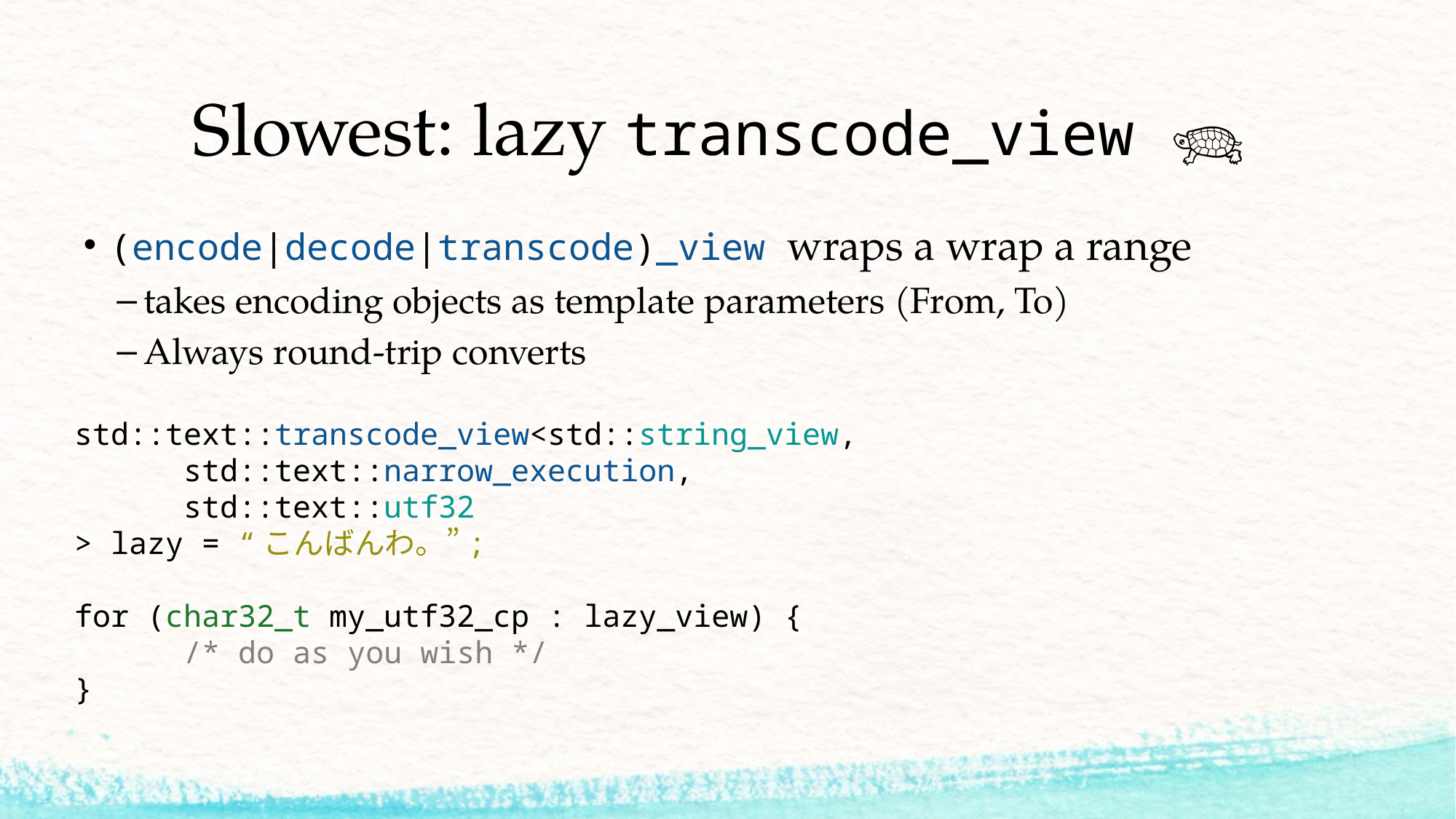

# Slowest: lazy transcode_view 🐢
(encode|decode|transcode)_view wraps a wrap a range
takes encoding objects as template parameters (From, To)
Always round-trip converts

std::text::transcode_view<std::string_view,
	std::text::narrow_execution,
	std::text::utf32
> lazy = “こんばんわ。”;
for (char32_t my_utf32_cp : lazy_view) {
	/* do as you wish */
}